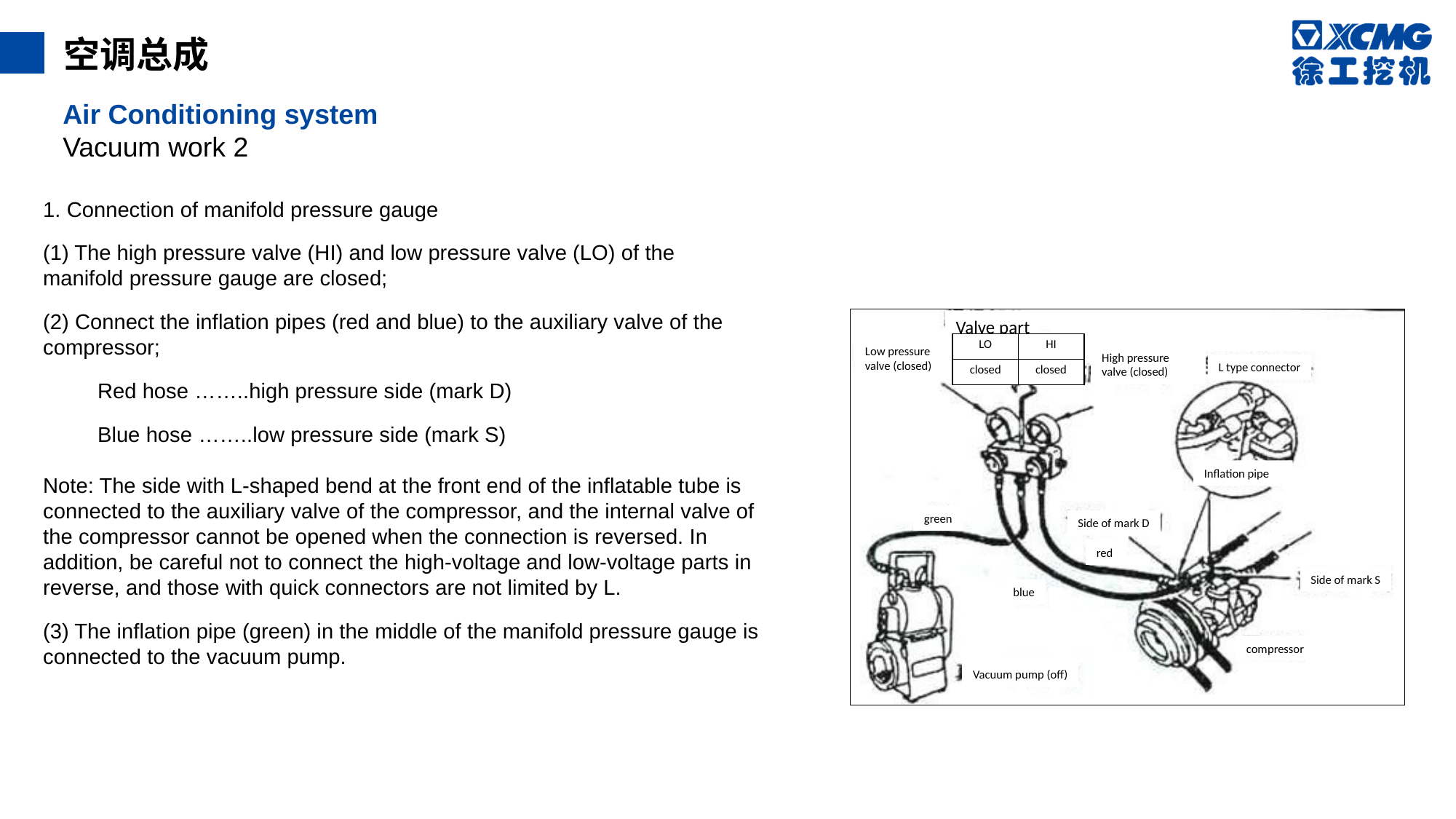

空调总成

Air Conditioning system
Vacuum work 2
1. Connection of manifold pressure gauge
(1) The high pressure valve (HI) and low pressure valve (LO) of the manifold pressure gauge are closed;
(2) Connect the inflation pipes (red and blue) to the auxiliary valve of the compressor;
Red hose ……..high pressure side (mark D)
Blue hose ……..low pressure side (mark S)

Note: The side with L-shaped bend at the front end of the inflatable tube is connected to the auxiliary valve of the compressor, and the internal valve of the compressor cannot be opened when the connection is reversed. In addition, be careful not to connect the high-voltage and low-voltage parts in reverse, and those with quick connectors are not limited by L.
(3) The inflation pipe (green) in the middle of the manifold pressure gauge is connected to the vacuum pump.

Valve part
| LO | HI |
| --- | --- |
| closed | closed |
Low pressure valve (closed)
High pressure valve (closed)
L type connector
Inflation pipe
green
Side of mark D
red
Side of mark S
blue
compressor
Vacuum pump (off)